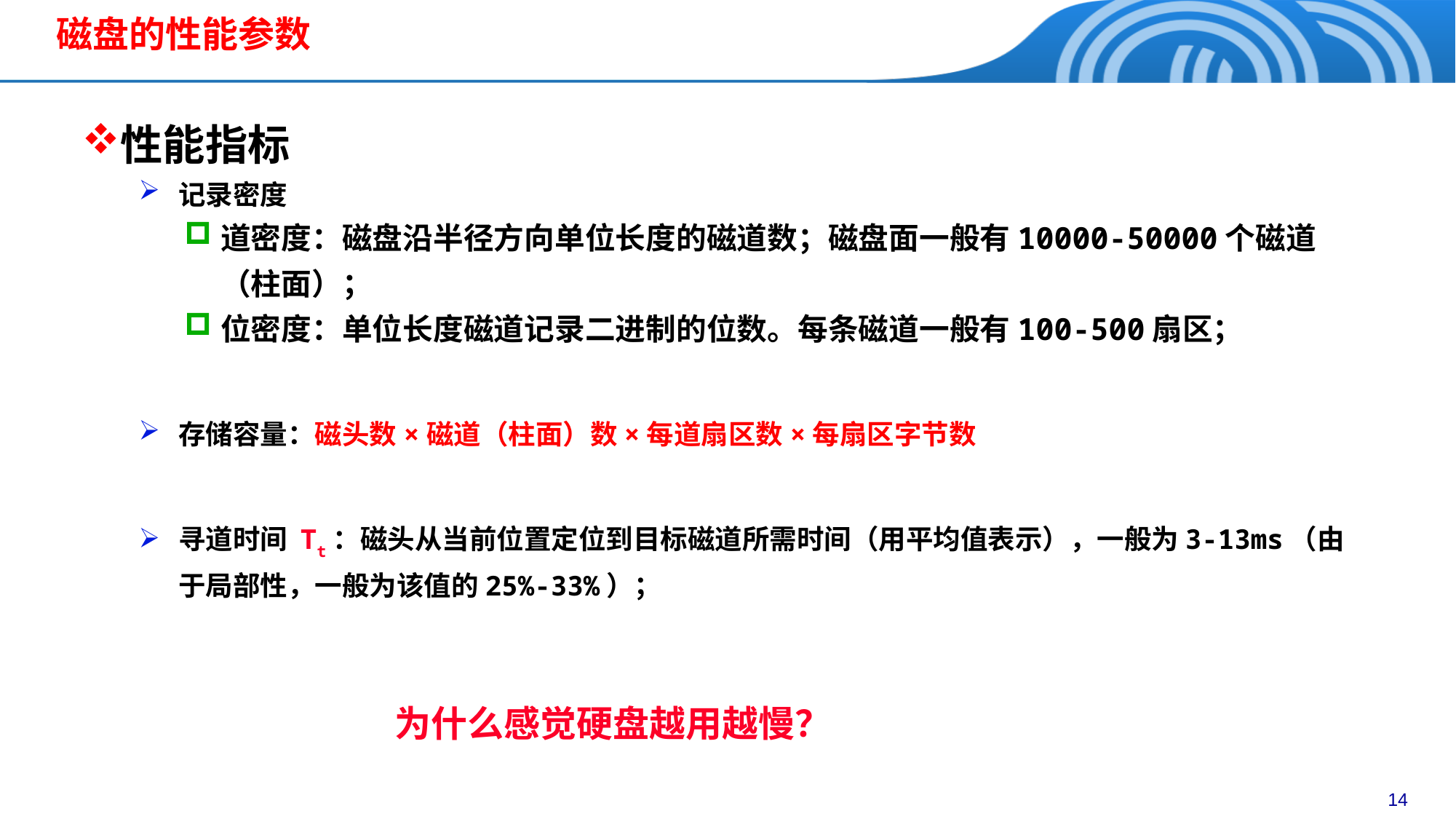

# 磁盘的性能参数
性能指标
记录密度
道密度：磁盘沿半径方向单位长度的磁道数；磁盘面一般有10000-50000个磁道（柱面）；
位密度：单位长度磁道记录二进制的位数。每条磁道一般有100-500扇区；

存储容量：磁头数×磁道（柱面）数×每道扇区数×每扇区字节数

寻道时间 Tt：磁头从当前位置定位到目标磁道所需时间（用平均值表示），一般为3-13ms（由于局部性，一般为该值的25%-33%）；
为什么感觉硬盘越用越慢？